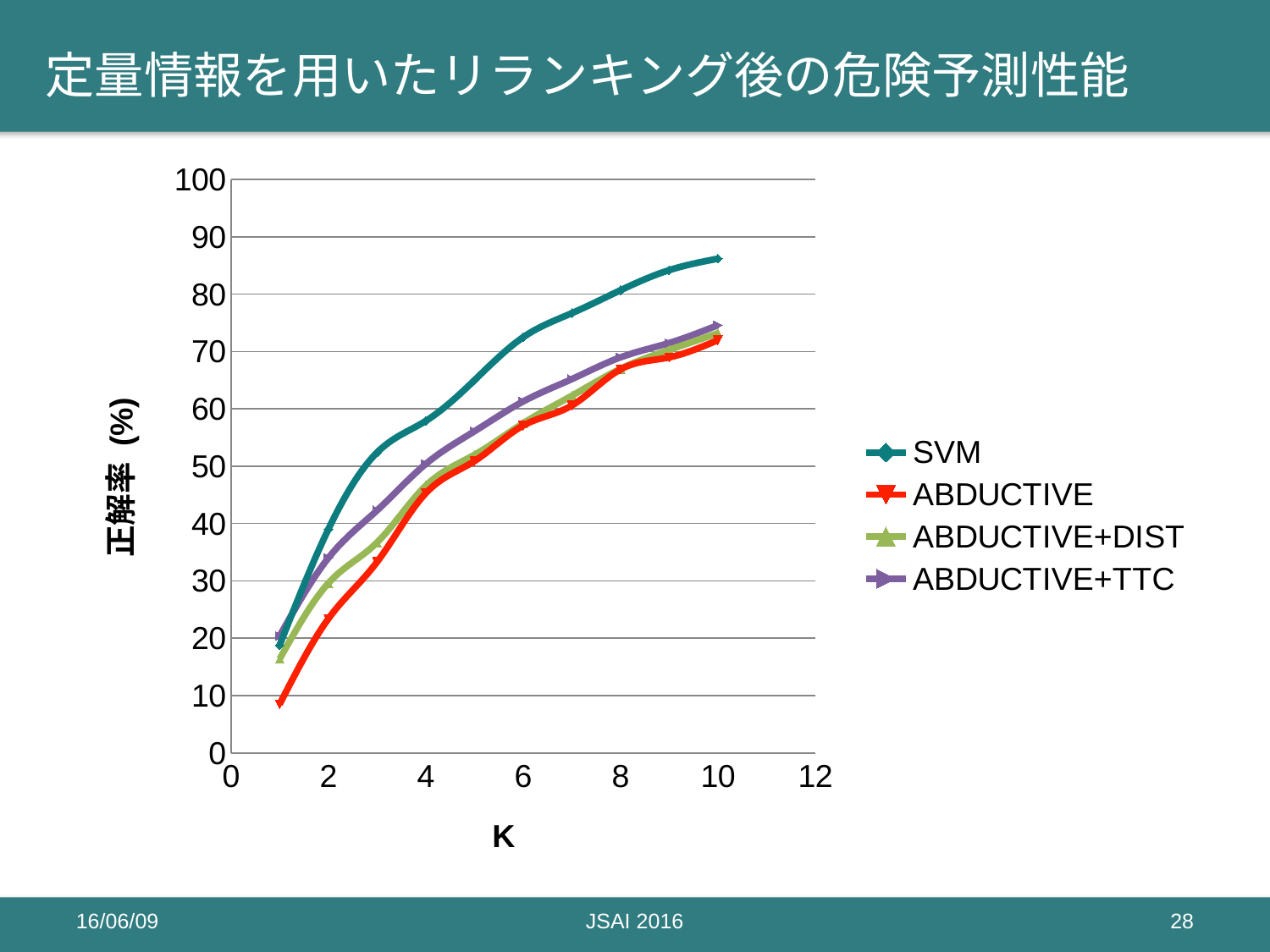

# 定量情報を用いたリランキング後の危険予測性能

### Chart

| Category | SVM | ABDUCTIVE | ABDUCTIVE+DIST | ABDUCTIVE+TTC |
|---|---|---|---|---|
16/06/09
JSAI 2016
28